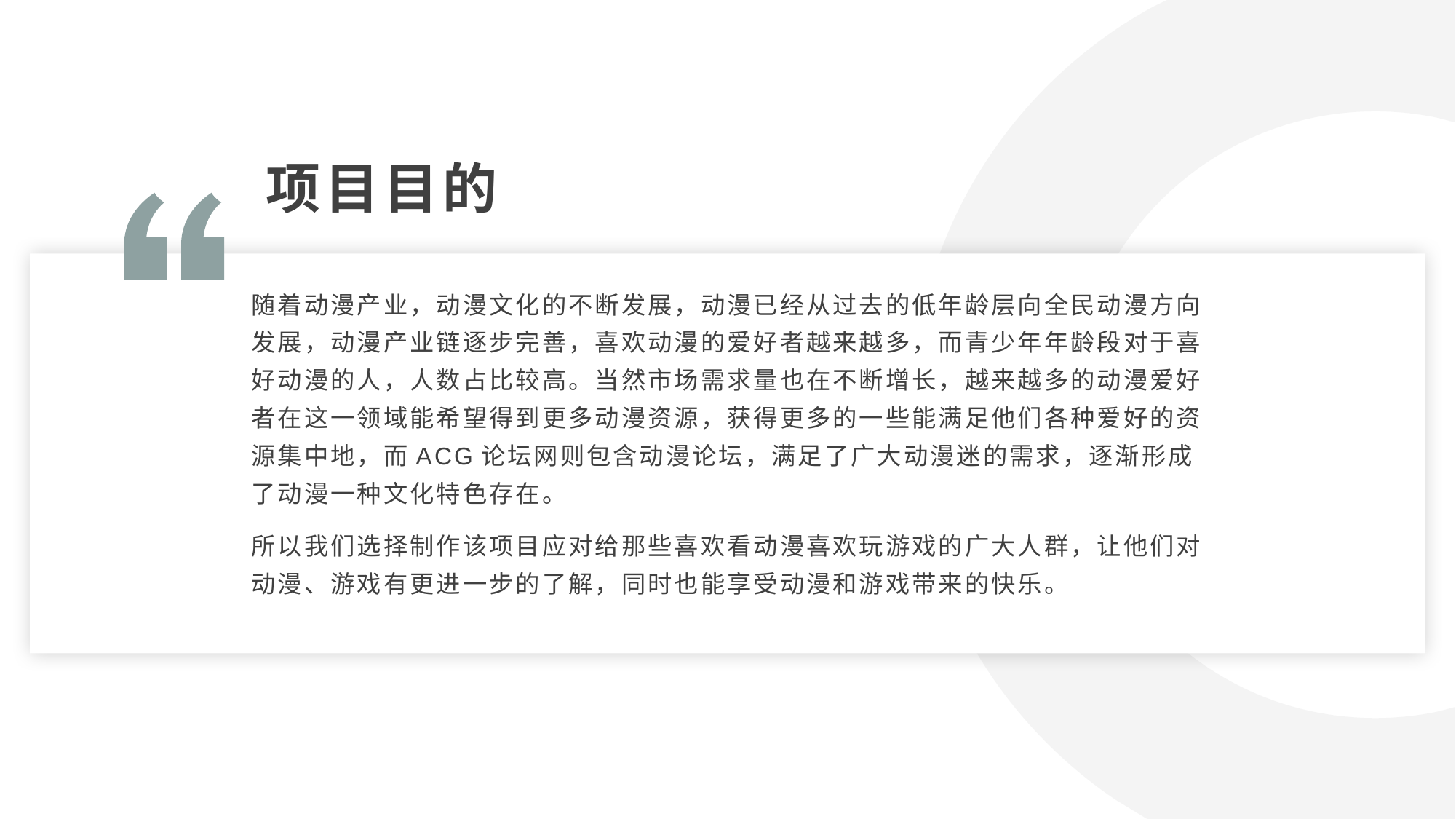

项目目的

随着动漫产业，动漫文化的不断发展，动漫已经从过去的低年龄层向全民动漫方向发展，动漫产业链逐步完善，喜欢动漫的爱好者越来越多，而青少年年龄段对于喜好动漫的人，人数占比较高。当然市场需求量也在不断增长，越来越多的动漫爱好者在这一领域能希望得到更多动漫资源，获得更多的一些能满足他们各种爱好的资源集中地，而ACG论坛网则包含动漫论坛，满足了广大动漫迷的需求，逐渐形成了动漫一种文化特色存在。
所以我们选择制作该项目应对给那些喜欢看动漫喜欢玩游戏的广大人群，让他们对动漫、游戏有更进一步的了解，同时也能享受动漫和游戏带来的快乐。